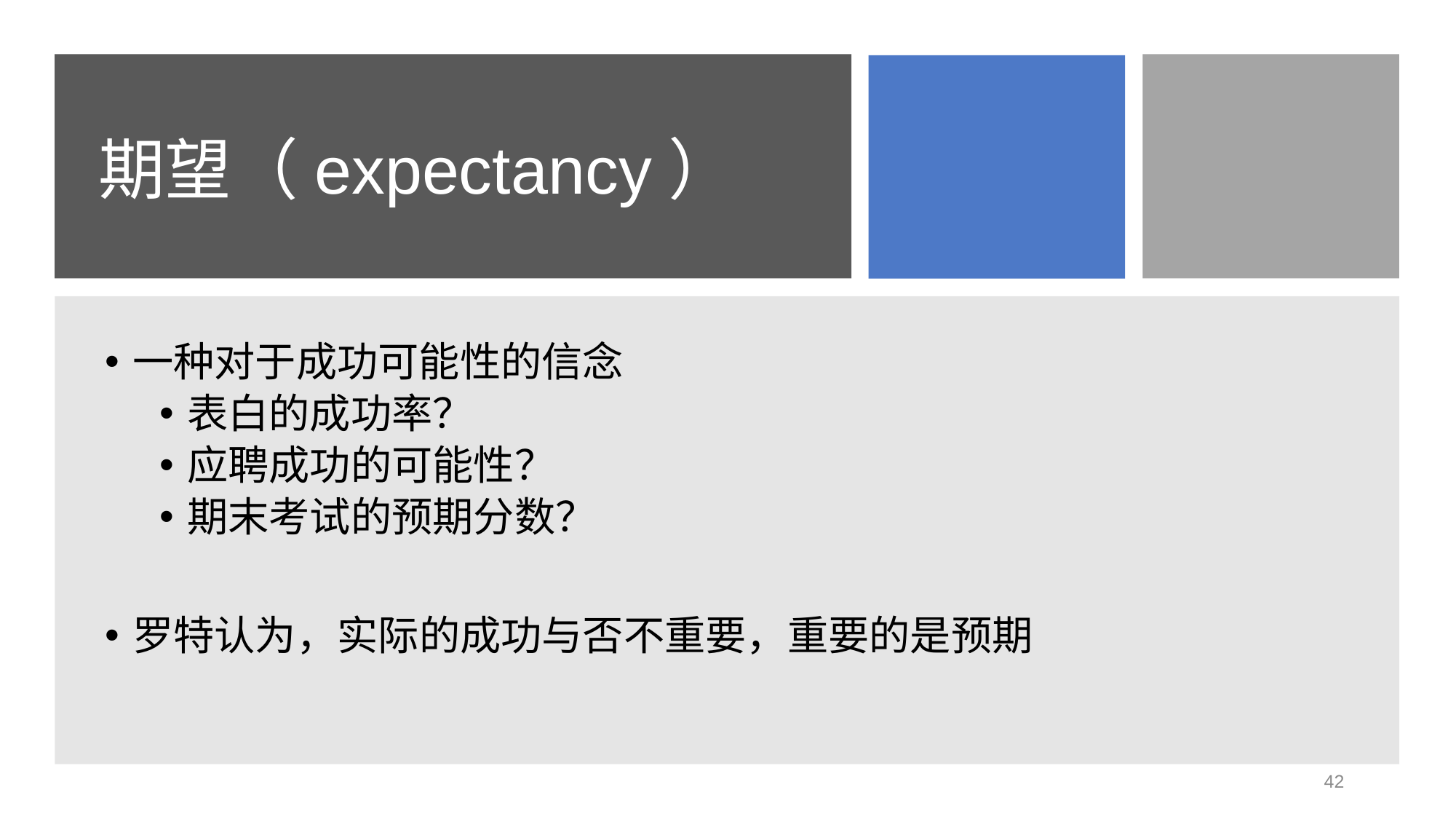

# 期望（expectancy）

一种对于成功可能性的信念
表白的成功率？
应聘成功的可能性？
期末考试的预期分数？

罗特认为，实际的成功与否不重要，重要的是预期

42